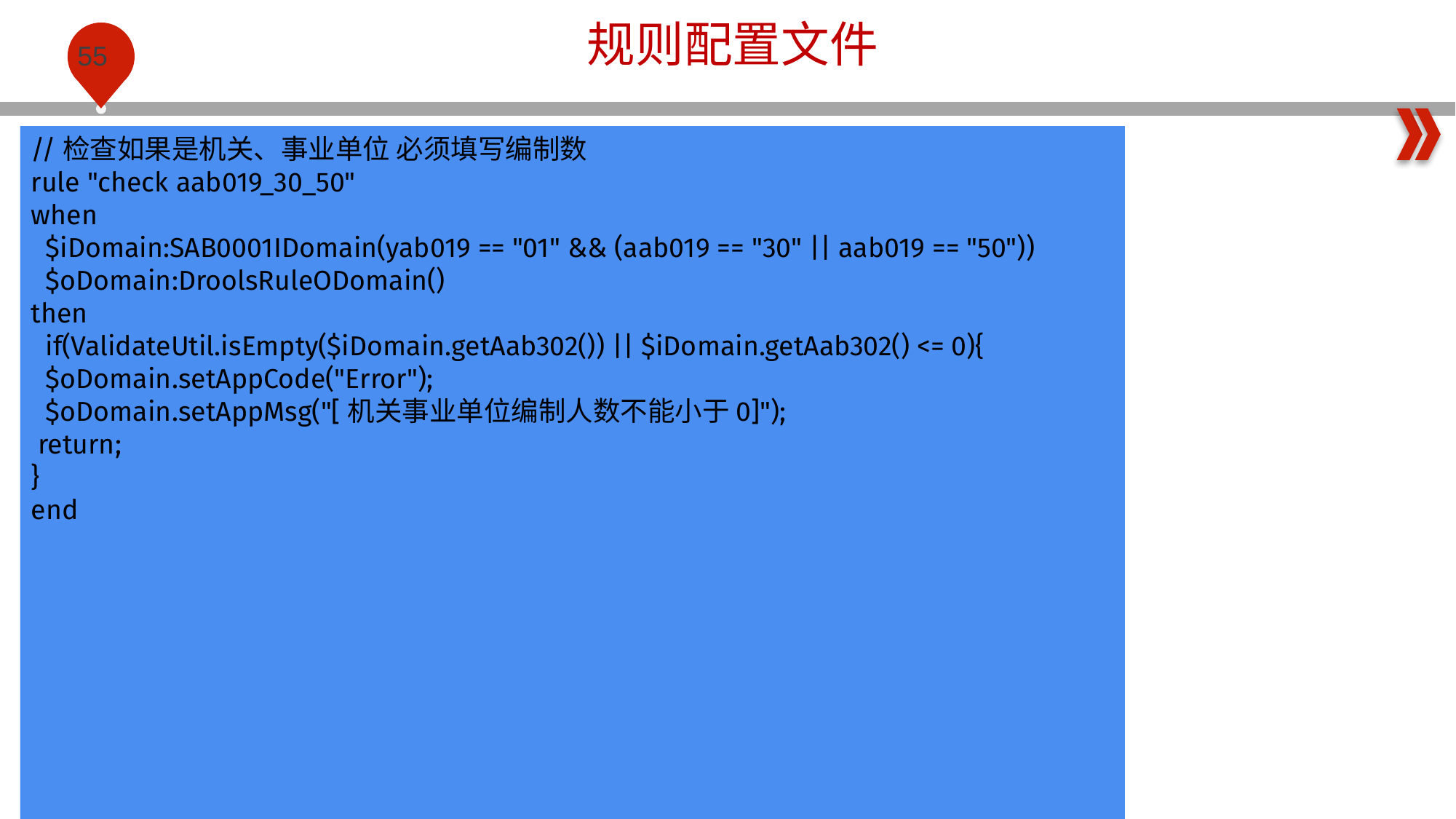

规则配置文件

//检查如果是正常单位必须有单位名称和单位的所属机构
rule "check arg_yab019_01"
when
  $iDomain:SAB0001IDomain(yab019 == "01")
  $oDomain:DroolsRuleODomain()
then
 $oDomain.setAppMsg("");
  if(ValidateUtil.isEmpty($iDomain.getAae044())){
  $oDomain.setAppCode("Error");
  $oDomain.setAppMsg($oDomain.getAppMsg()+"[单位名称不能为空]");
  }
  if(ValidateUtil.isEmpty($iDomain.getAae053())){
  $oDomain.setAppCode("Error");
  $oDomain.setAppMsg($oDomain.getAppMsg()+"[组织机构代码不能为空]");
}
  if(ValidateUtil.isEmpty($iDomain.getAab019())){
  $oDomain.setAppCode("Error");
  $oDomain.setAppMsg($oDomain.getAppMsg()+"[单位类型不能为空]");
}
.........
end
//检查如果是机关、事业单位 必须填写编制数
rule "check aab019_30_50"
when
  $iDomain:SAB0001IDomain(yab019 == "01" && (aab019 == "30" || aab019 == "50"))
  $oDomain:DroolsRuleODomain()
then
  if(ValidateUtil.isEmpty($iDomain.getAab302()) || $iDomain.getAab302() <= 0){
  $oDomain.setAppCode("Error");
  $oDomain.setAppMsg("[机关事业单位编制人数不能小于0]");
 return;
}
end

//检查如果是虚拟单位必须有单位名称和单位的所属机构
rule "check arg_yab019_02"
when
  $iDomain:SAB0001IDomain(yab019 == "02")
  $oDomain:DroolsRuleODomain()
then
 $oDomain.setAppMsg("");
  if(ValidateUtil.isEmpty($iDomain.getAae044())){
  $oDomain.setAppCode("Error");
  $oDomain.setAppMsg($oDomain.getAppMsg()+"[单位名称不能为空]");
  }

  if(ValidateUtil.isEmpty($iDomain.getYab003())){
  $oDomain.setAppCode("Error");
  $oDomain.setAppMsg($oDomain.getAppMsg()+"[经办所属机构不能为空]");
}
end
//检查单位基本信息必须传入单位管理类型
rule "check yab019"
when
  $iDomain:SAB0001IDomain()
  $oDomain:DroolsRuleODomain()
then
  if(ValidateUtil.isEmpty($iDomain.getYab019())){
  $oDomain.setAppCode("Error");
  $oDomain.setAppMsg("[单位管理类型不能为空]");
  return;
  }
end